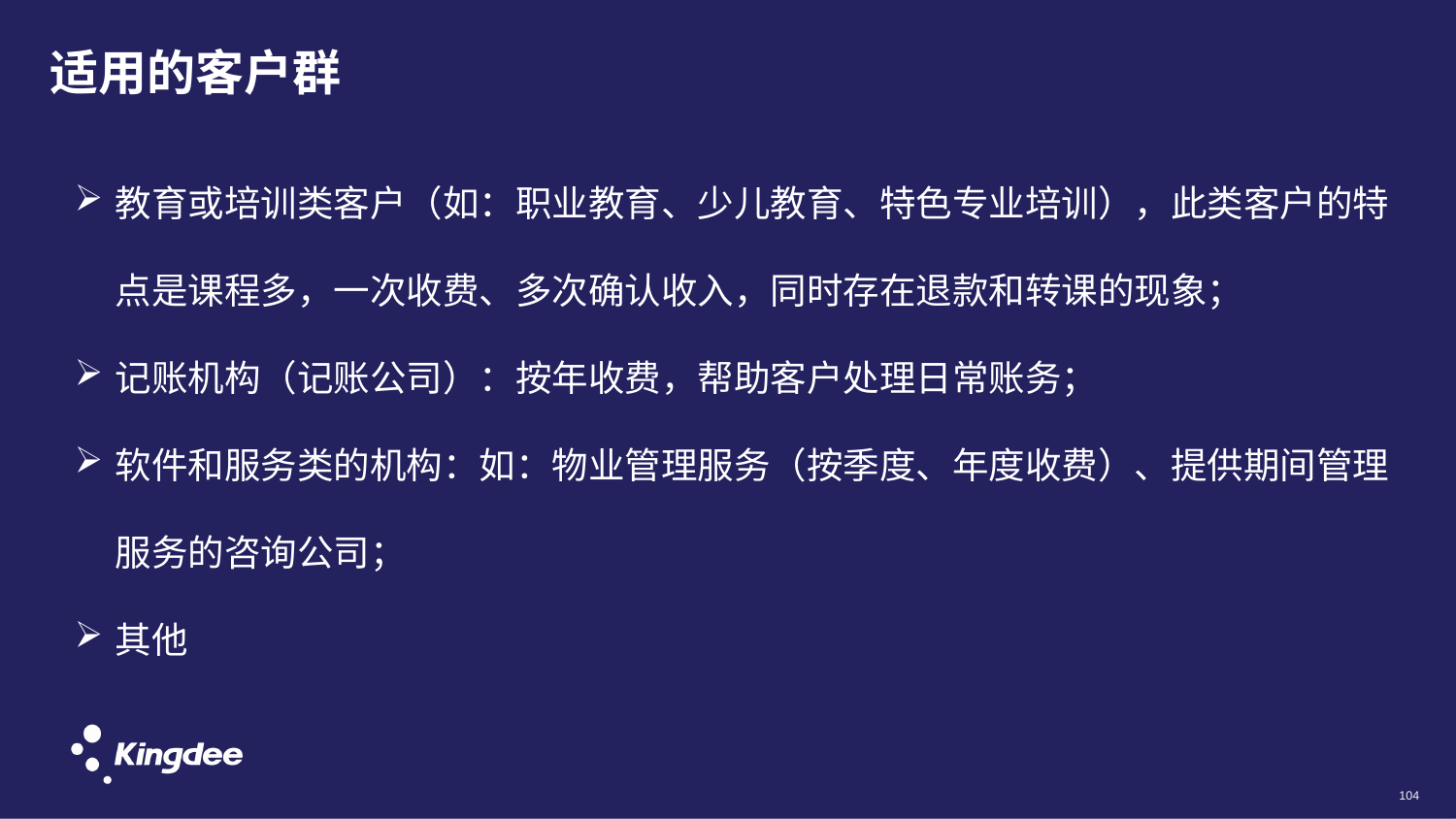

# 适用的客户群
教育或培训类客户（如：职业教育、少儿教育、特色专业培训），此类客户的特点是课程多，一次收费、多次确认收入，同时存在退款和转课的现象；
记账机构（记账公司）：按年收费，帮助客户处理日常账务；
软件和服务类的机构：如：物业管理服务（按季度、年度收费）、提供期间管理服务的咨询公司；
其他